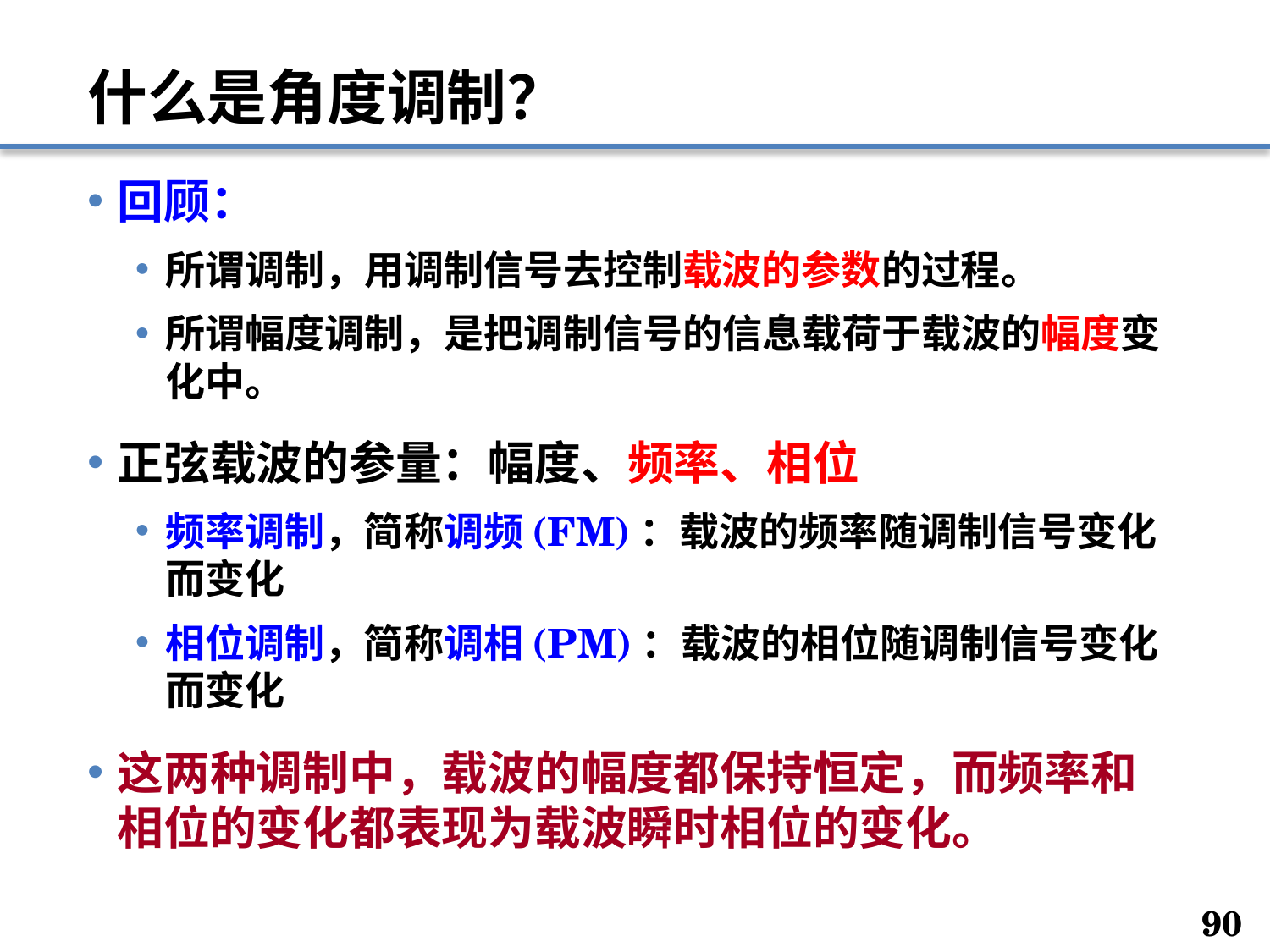

# 什么是角度调制？
回顾：
所谓调制，用调制信号去控制载波的参数的过程。
所谓幅度调制，是把调制信号的信息载荷于载波的幅度变化中。
正弦载波的参量：幅度、频率、相位
频率调制，简称调频(FM)：载波的频率随调制信号变化而变化
相位调制，简称调相(PM)：载波的相位随调制信号变化而变化
这两种调制中，载波的幅度都保持恒定，而频率和相位的变化都表现为载波瞬时相位的变化。

90